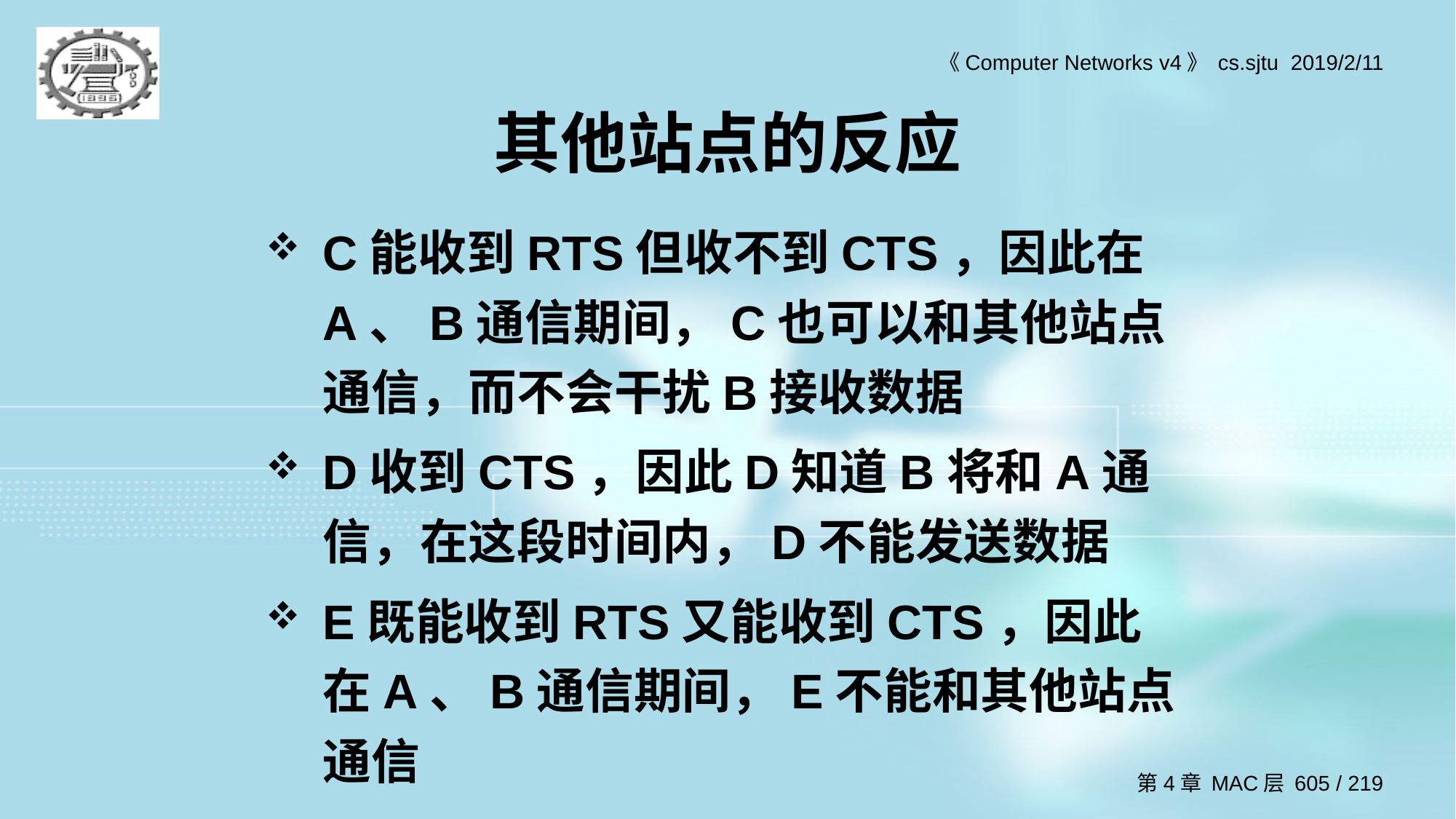

# 其他站点的反应
C能收到RTS但收不到CTS，因此在A、B通信期间，C也可以和其他站点通信，而不会干扰B接收数据
D收到CTS，因此D知道B将和A通信，在这段时间内，D不能发送数据
E既能收到RTS又能收到CTS，因此在A、B通信期间，E不能和其他站点通信